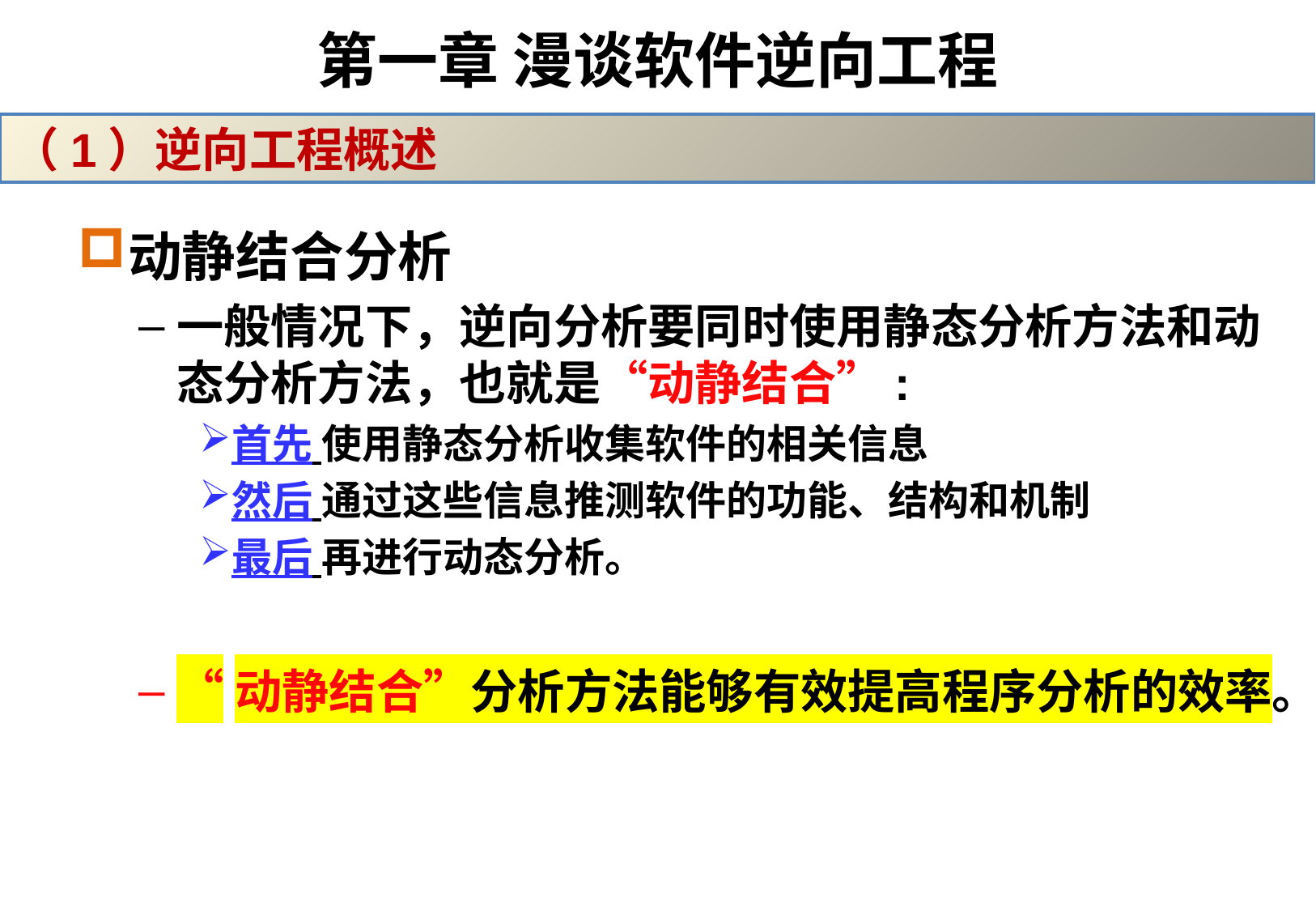

# 第一章 漫谈软件逆向工程
（1）逆向工程概述
动静结合分析
一般情况下，逆向分析要同时使用静态分析方法和动态分析方法，也就是“动静结合”:
首先 使用静态分析收集软件的相关信息
然后 通过这些信息推测软件的功能、结构和机制
最后 再进行动态分析。

“动静结合”分析方法能够有效提高程序分析的效率。